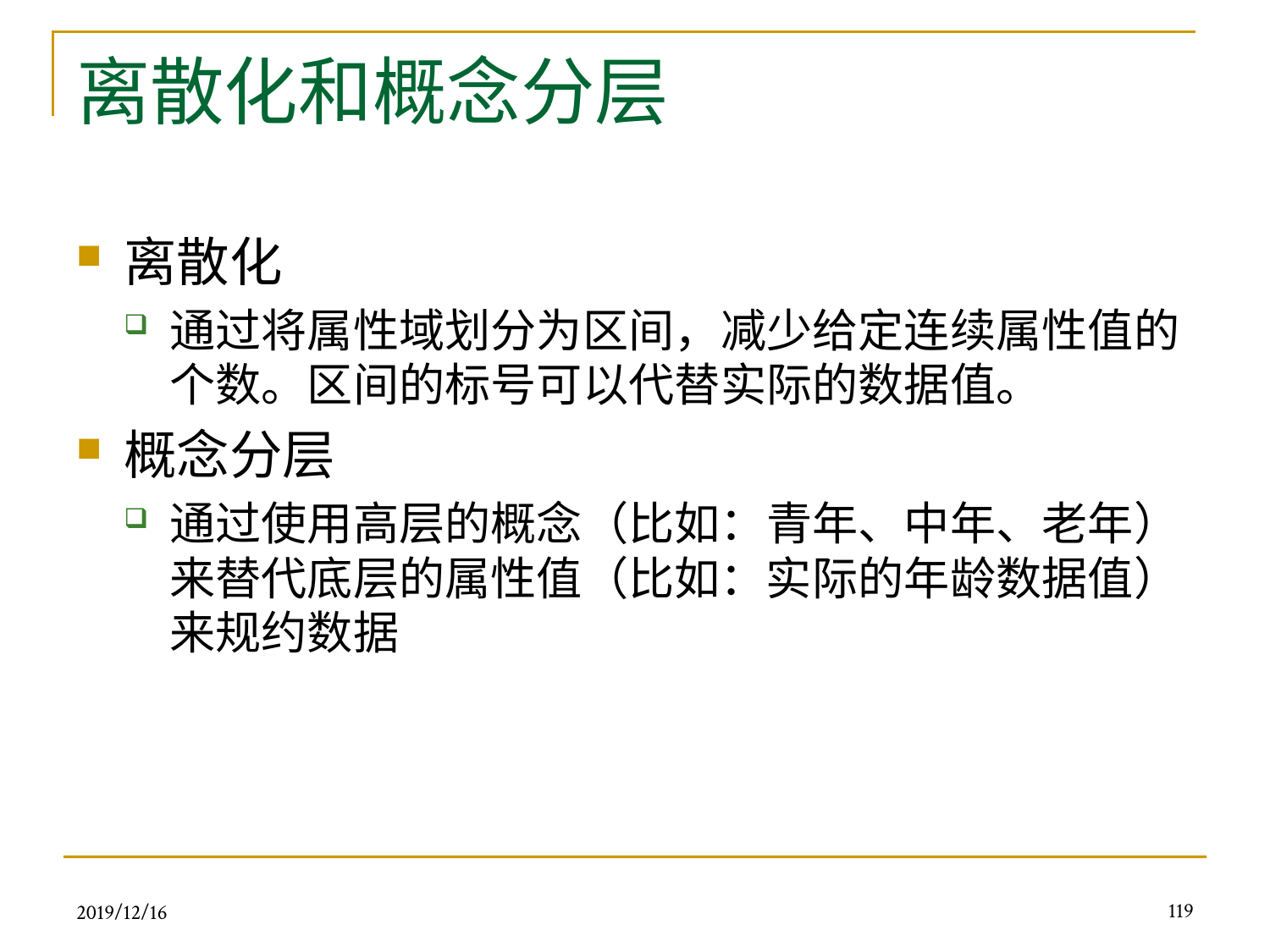

# 离散化和概念分层
离散化
通过将属性域划分为区间，减少给定连续属性值的个数。区间的标号可以代替实际的数据值。
概念分层
通过使用高层的概念（比如：青年、中年、老年）来替代底层的属性值（比如：实际的年龄数据值）来规约数据
2019/12/16
119